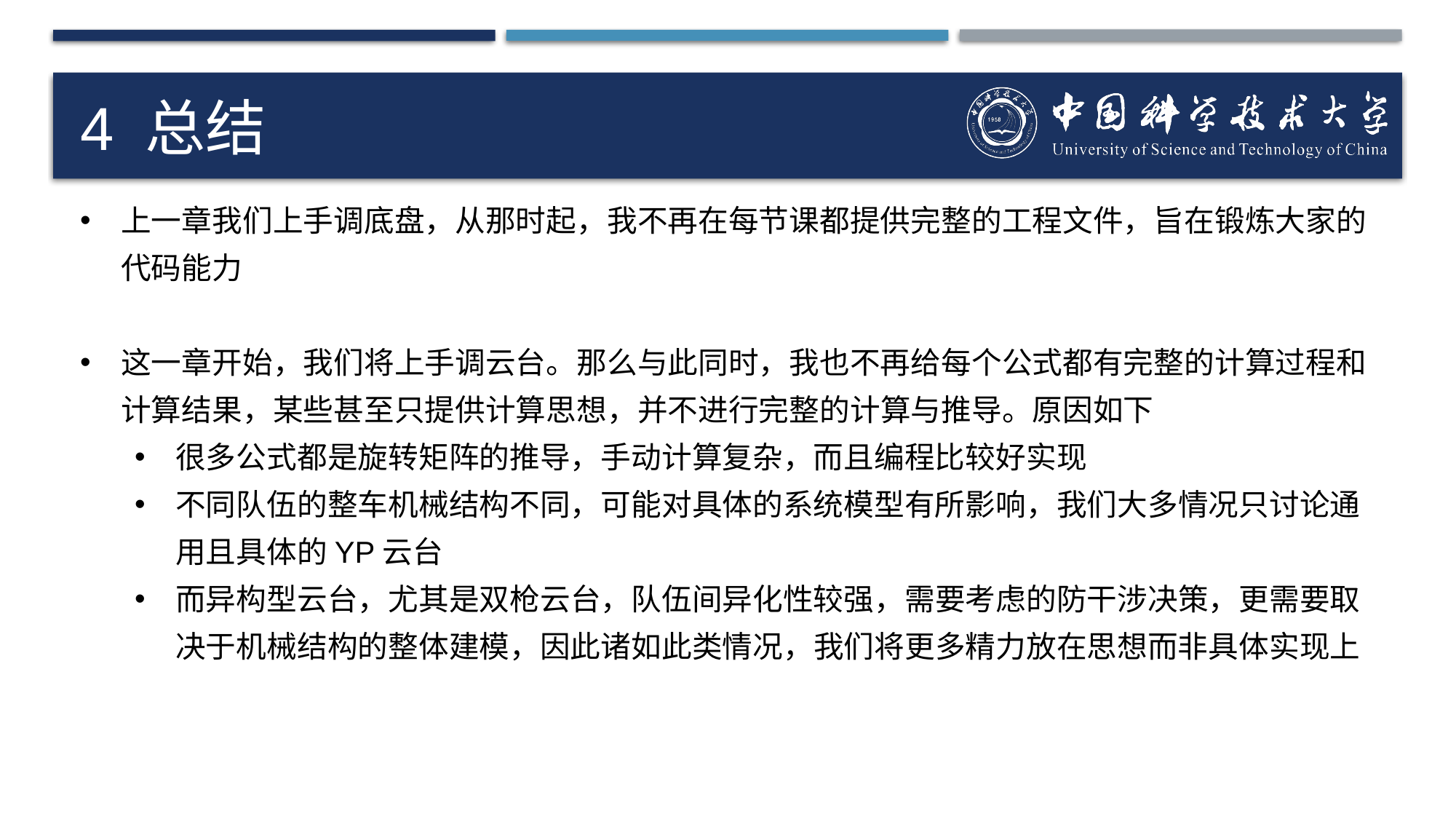

# 4 总结
上一章我们上手调底盘，从那时起，我不再在每节课都提供完整的工程文件，旨在锻炼大家的代码能力

这一章开始，我们将上手调云台。那么与此同时，我也不再给每个公式都有完整的计算过程和计算结果，某些甚至只提供计算思想，并不进行完整的计算与推导。原因如下
很多公式都是旋转矩阵的推导，手动计算复杂，而且编程比较好实现
不同队伍的整车机械结构不同，可能对具体的系统模型有所影响，我们大多情况只讨论通用且具体的YP云台
而异构型云台，尤其是双枪云台，队伍间异化性较强，需要考虑的防干涉决策，更需要取决于机械结构的整体建模，因此诸如此类情况，我们将更多精力放在思想而非具体实现上